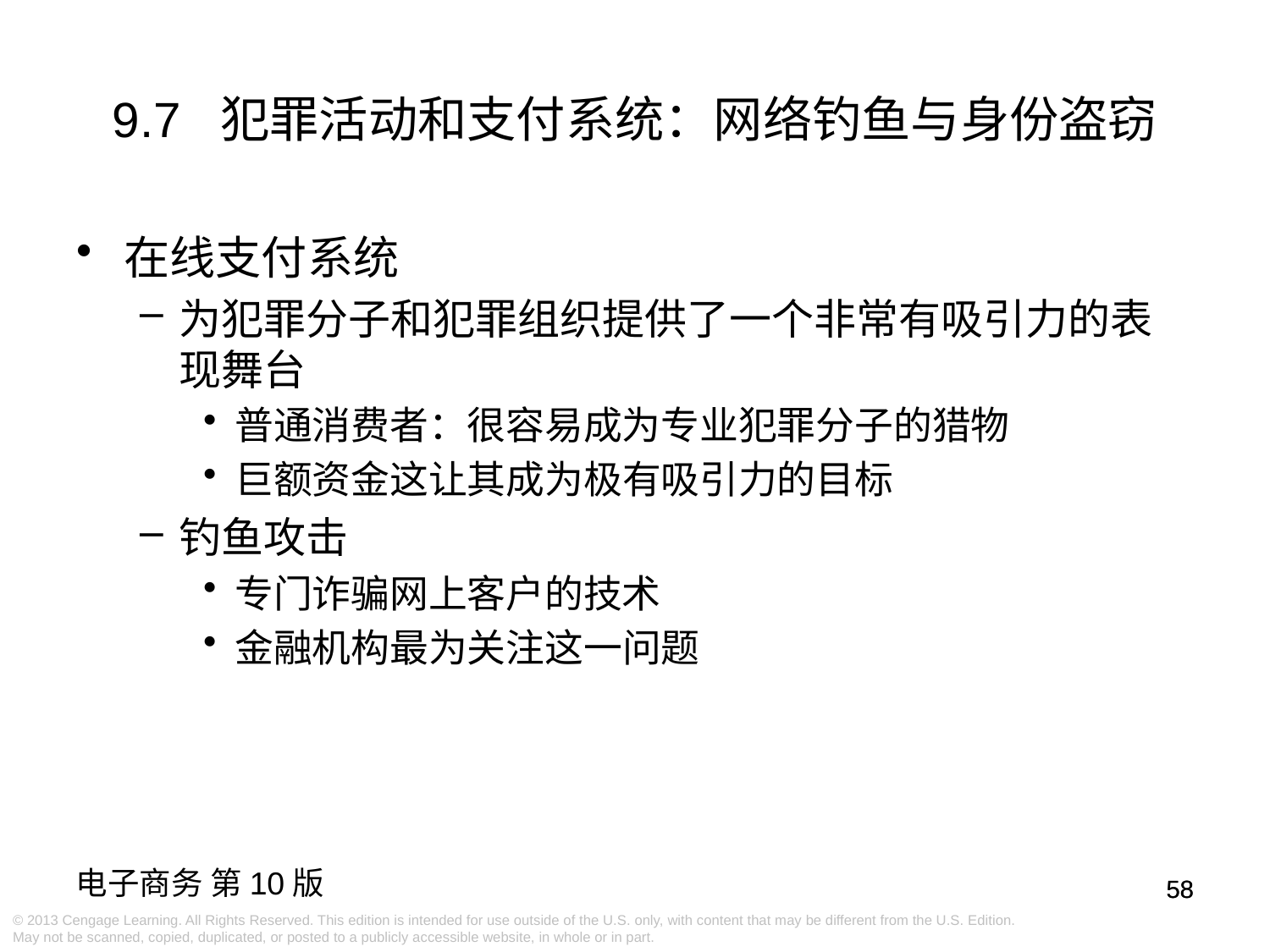

# 9.7  犯罪活动和支付系统：网络钓鱼与身份盗窃
在线支付系统
为犯罪分子和犯罪组织提供了一个非常有吸引力的表现舞台
普通消费者：很容易成为专业犯罪分子的猎物
巨额资金这让其成为极有吸引力的目标
钓鱼攻击
专门诈骗网上客户的技术
金融机构最为关注这一问题
58
58